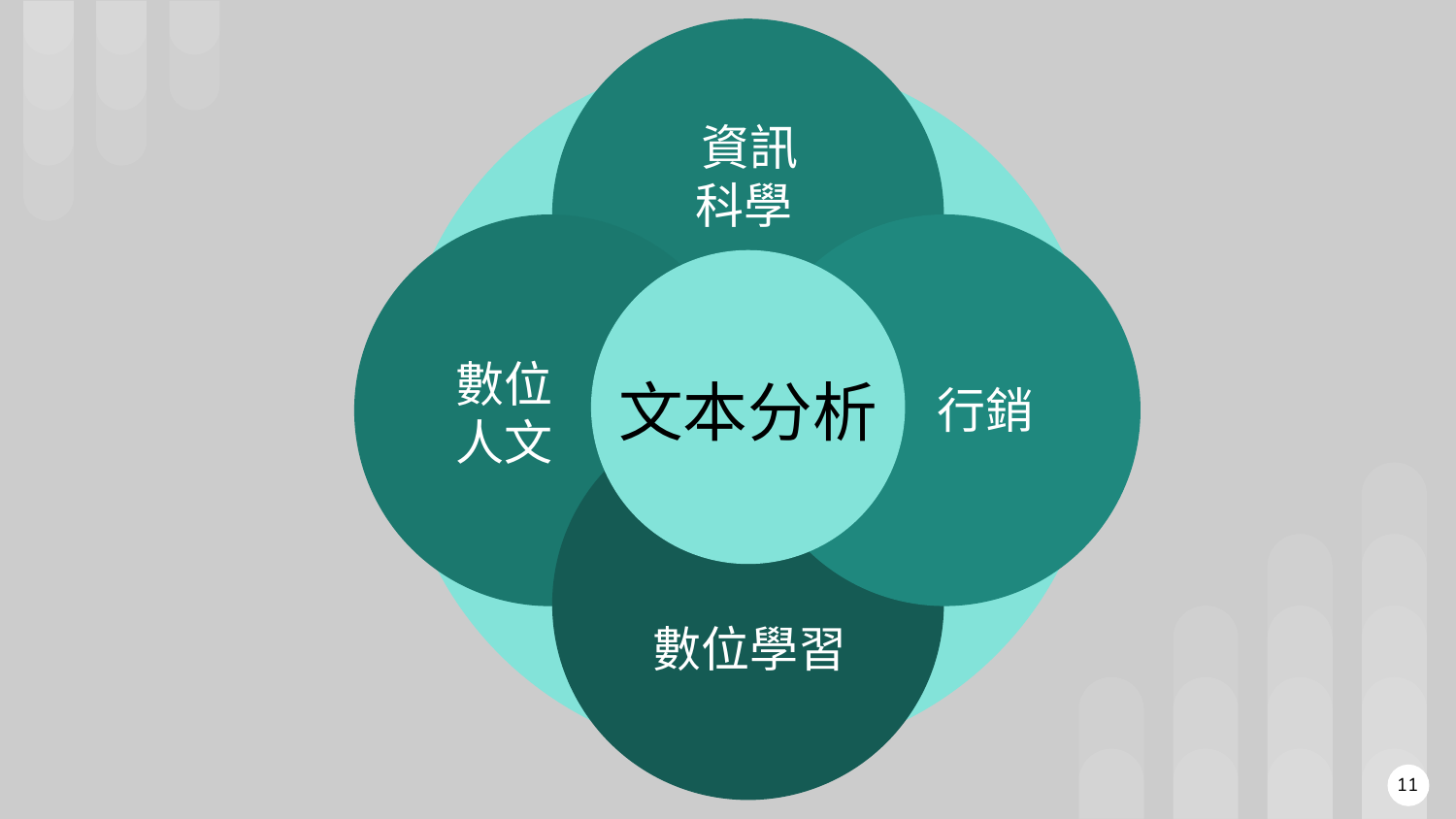

資訊
科學

行銷

數位
人文

文本分析

數位學習
11